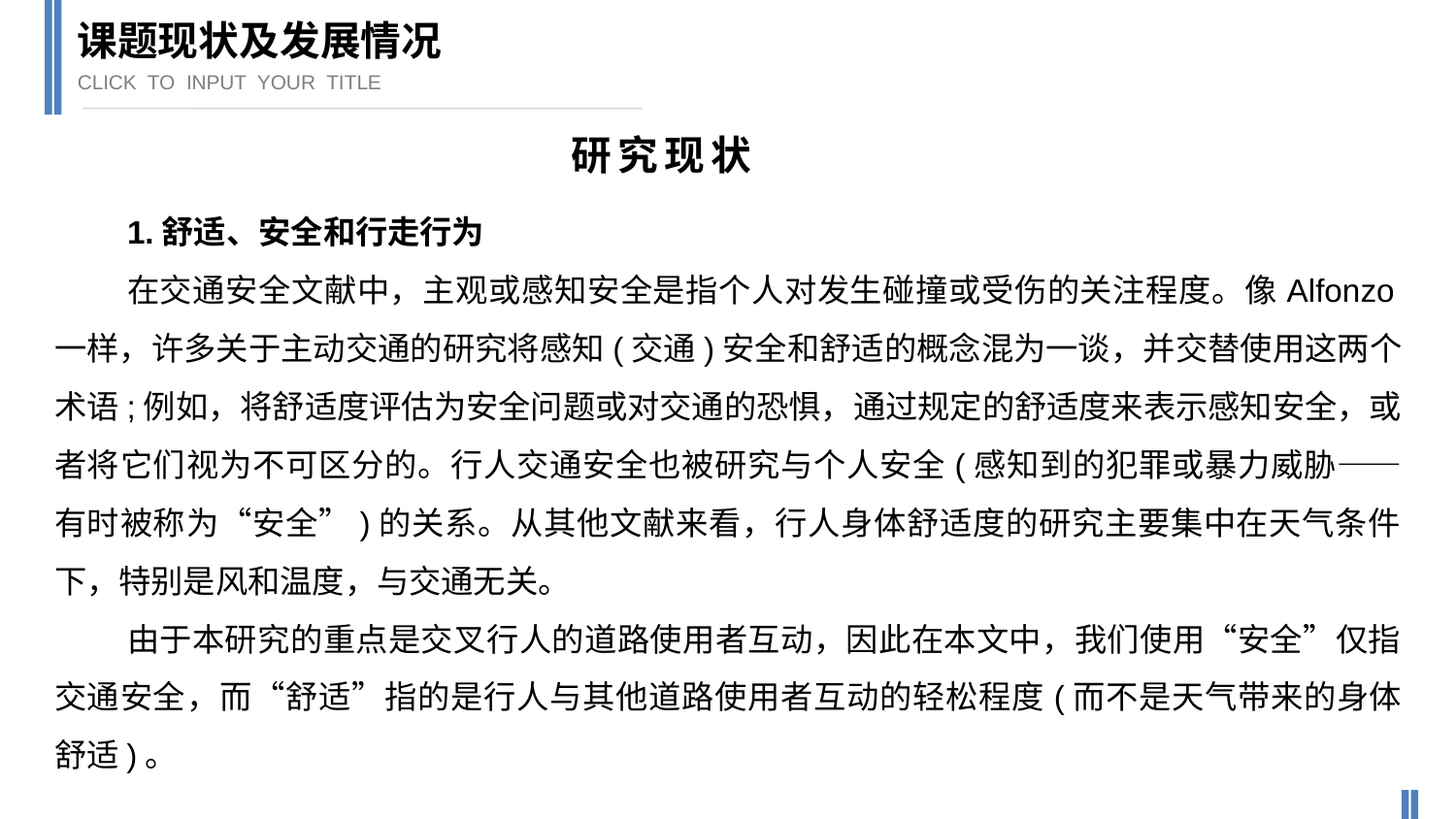

课题现状及发展情况
CLICK  TO  INPUT  YOUR  TITLE
研究现状
1.舒适、安全和行走行为
在交通安全文献中，主观或感知安全是指个人对发生碰撞或受伤的关注程度。像Alfonzo一样，许多关于主动交通的研究将感知(交通)安全和舒适的概念混为一谈，并交替使用这两个术语;例如，将舒适度评估为安全问题或对交通的恐惧，通过规定的舒适度来表示感知安全，或者将它们视为不可区分的。行人交通安全也被研究与个人安全(感知到的犯罪或暴力威胁——有时被称为“安全”)的关系。从其他文献来看，行人身体舒适度的研究主要集中在天气条件下，特别是风和温度，与交通无关。
由于本研究的重点是交叉行人的道路使用者互动，因此在本文中，我们使用“安全”仅指交通安全，而“舒适”指的是行人与其他道路使用者互动的轻松程度(而不是天气带来的身体舒适)。